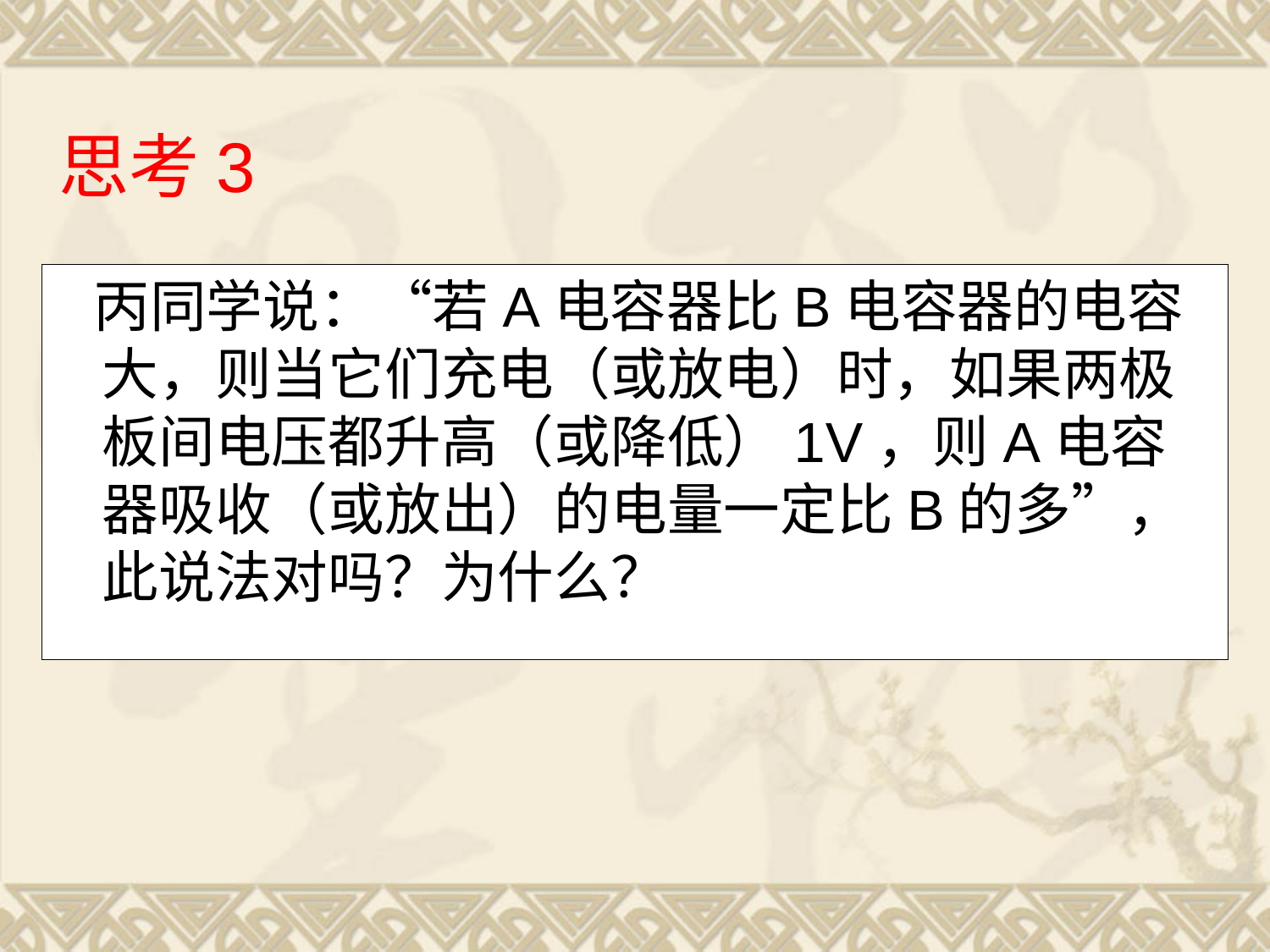

# 思考3
  丙同学说：“若A电容器比B电容器的电容大，则当它们充电（或放电）时，如果两极板间电压都升高（或降低）1V，则A电容器吸收（或放出）的电量一定比B的多”，此说法对吗？为什么？